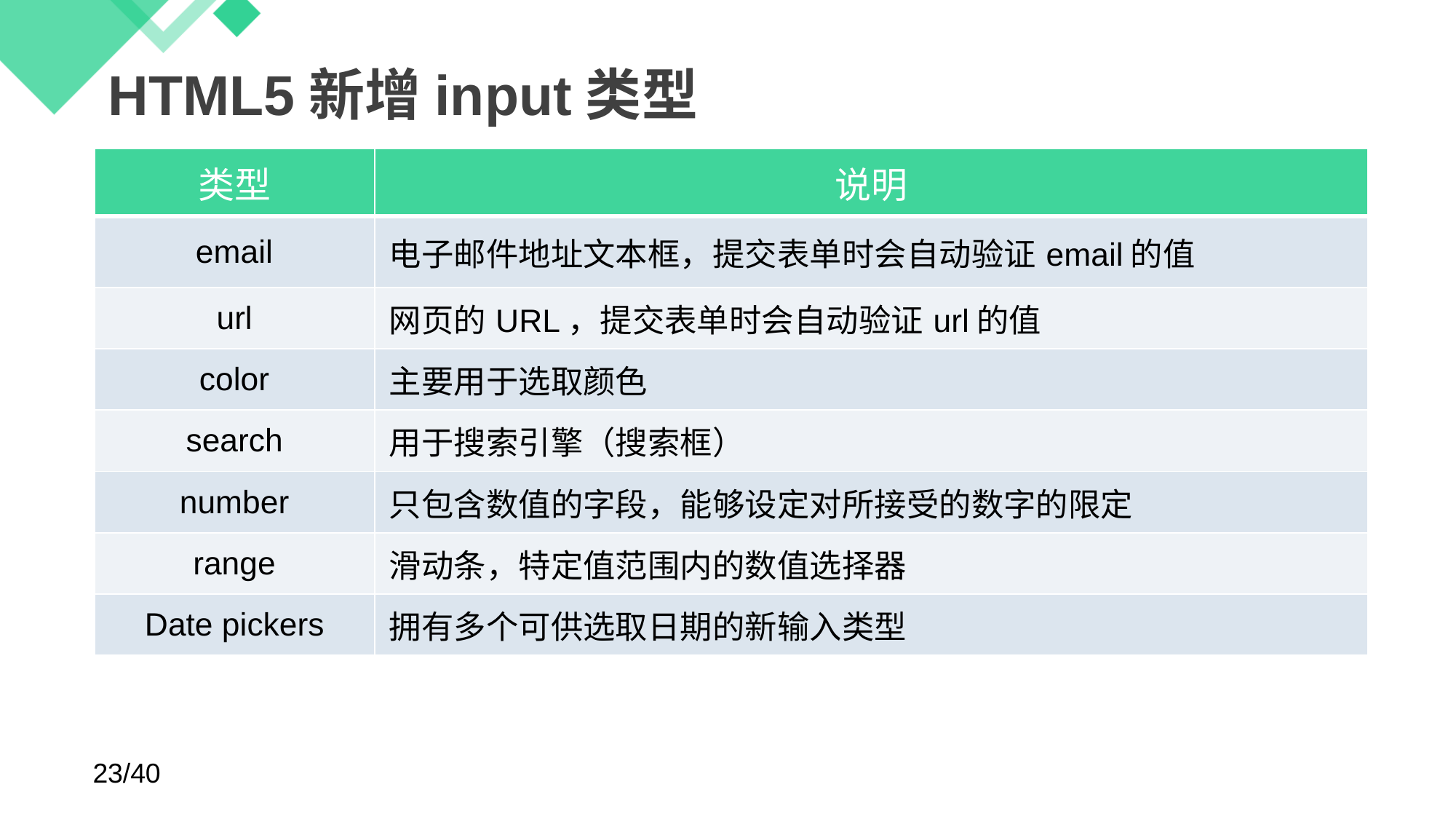

# HTML5新增input类型
| 类型 | 说明 |
| --- | --- |
| email | 电子邮件地址文本框，提交表单时会自动验证email的值 |
| url | 网页的URL，提交表单时会自动验证url的值 |
| color | 主要用于选取颜色 |
| search | 用于搜索引擎（搜索框） |
| number | 只包含数值的字段，能够设定对所接受的数字的限定 |
| range | 滑动条，特定值范围内的数值选择器 |
| Date pickers | 拥有多个可供选取日期的新输入类型 |